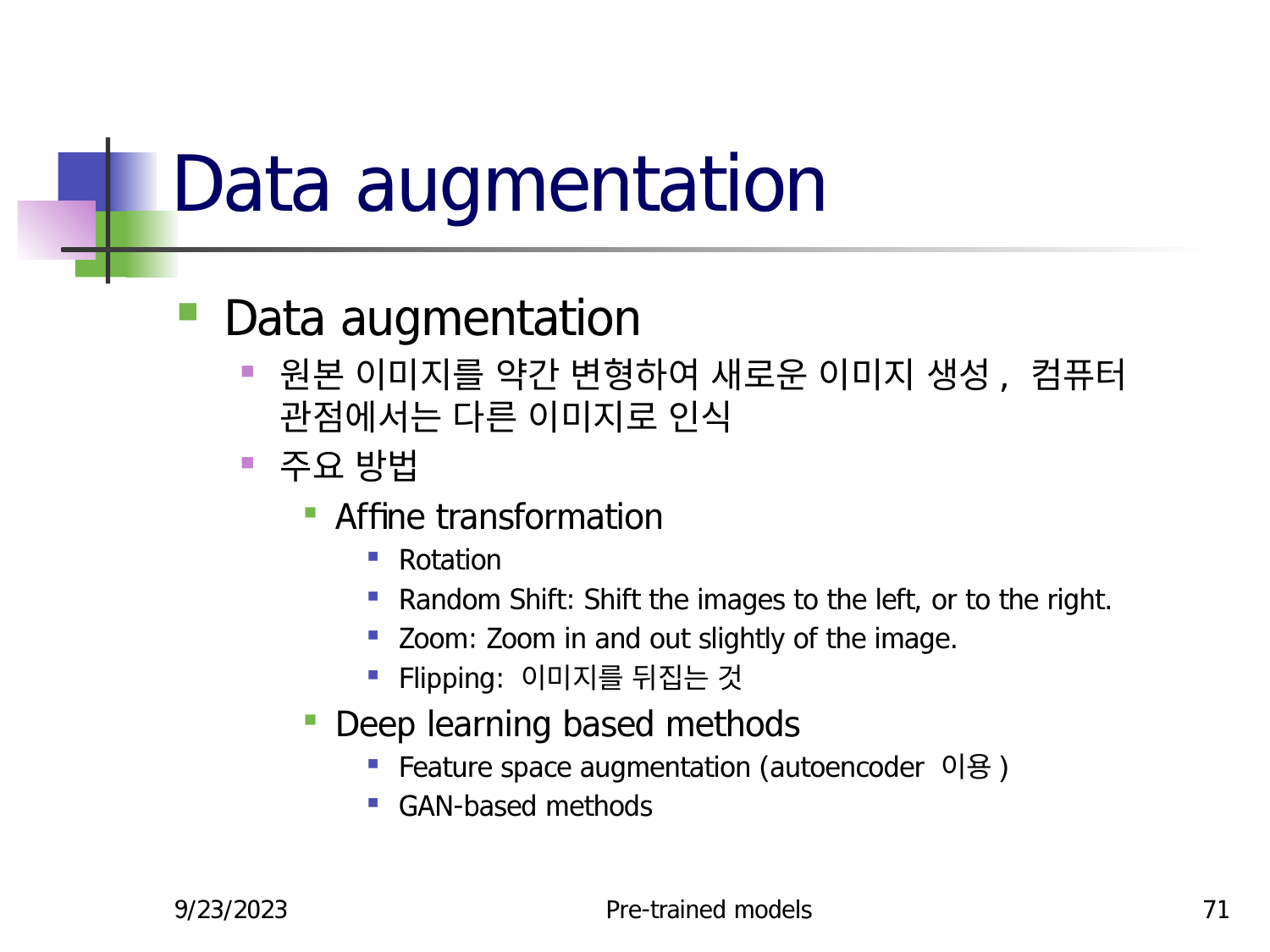

# Data augmentation
Data augmentation
원본 이미지를 약간 변형하여 새로운 이미지 생성, 컴퓨터 관점에서는 다른 이미지로 인식
주요 방법
Affine transformation
Rotation
Random Shift: Shift the images to the left, or to the right.
Zoom: Zoom in and out slightly of the image.
Flipping: 이미지를 뒤집는 것
Deep learning based methods
Feature space augmentation (autoencoder 이용)
GAN-based methods

9/23/2023
Pre-trained models
71